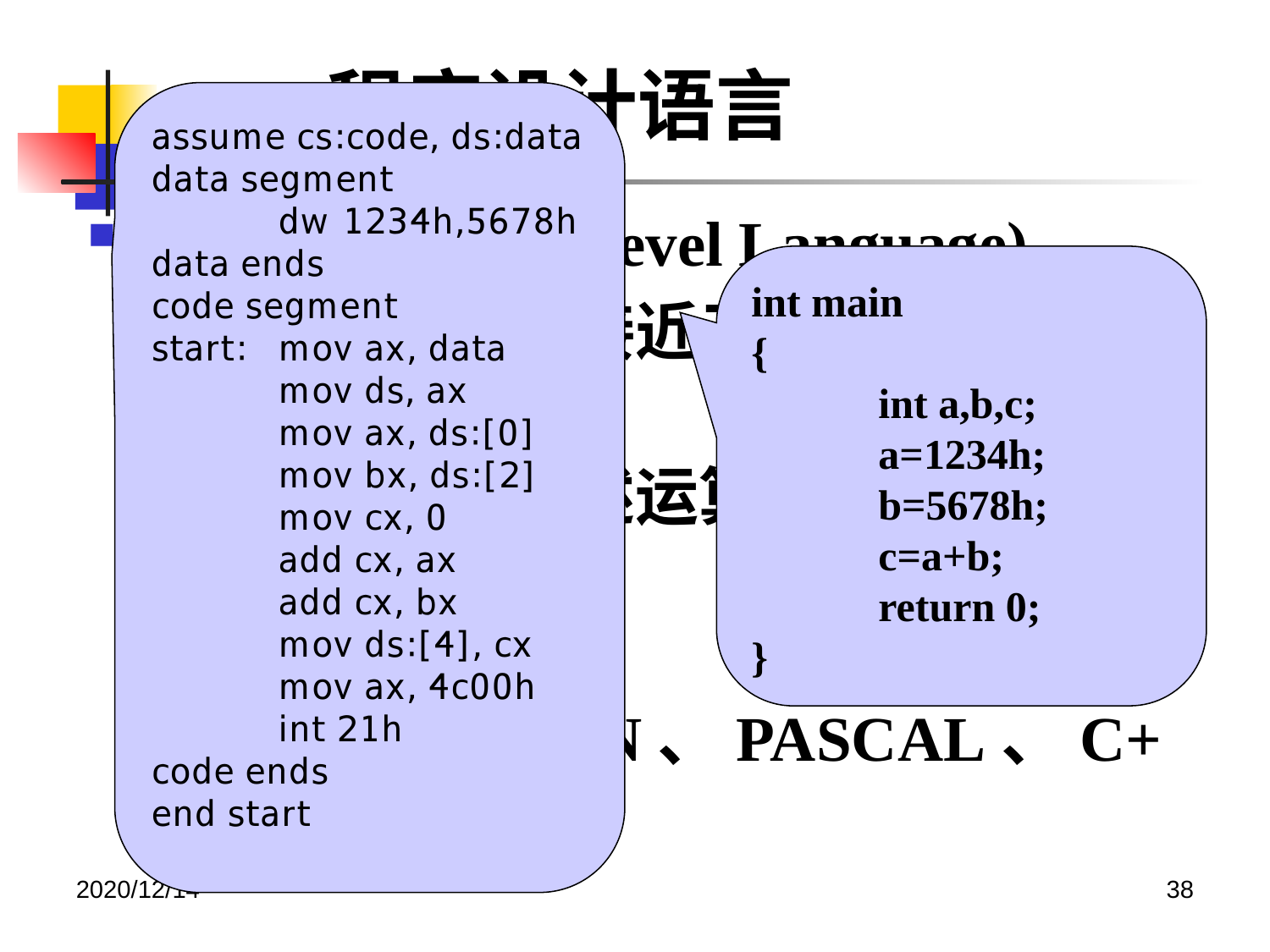

1.1  程序设计语言
assume cs:code, ds:data
data segment
	dw 1234h,5678h
data ends
code segment
start:	mov ax, data
	mov ds, ax
   	mov ax, ds:[0]
	mov bx, ds:[2]
	mov cx, 0
	add cx, ax
	add cx, bx
	mov ds:[4], cx
	mov ax, 4c00h
	int 21h
code ends
end start
高级语言(High Level Language)
其表示方法更接近于待解问题的表示方法
定义数据、描述运算、控制流程、传输数据
如：C、FORTRAN、PASCAL、C++、JAVA
int main
{
	int a,b,c;
	a=1234h;
	b=5678h;
	c=a+b;
	return 0;
}
2020/12/14
38